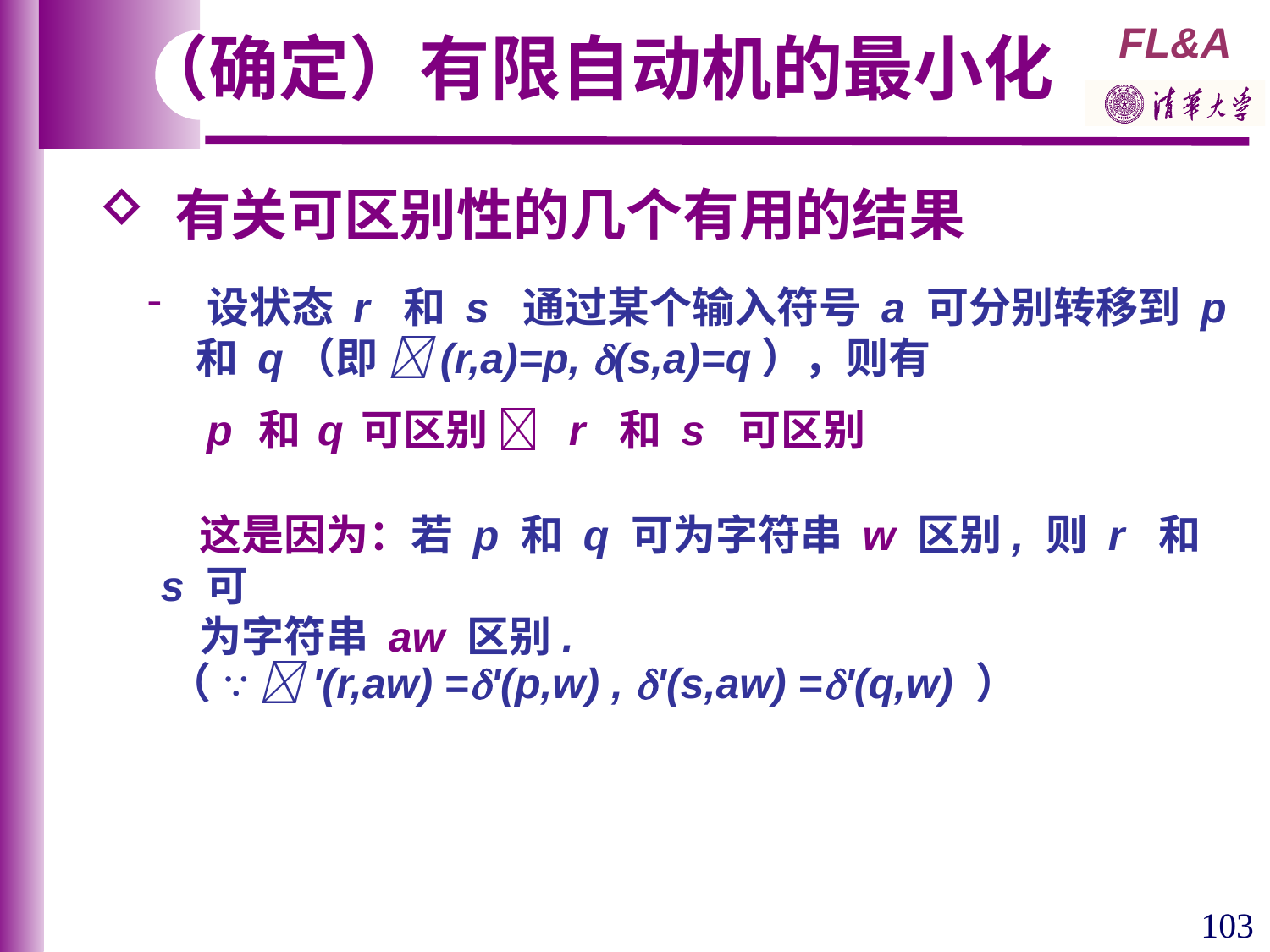

（确定）有限自动机的最小化
 有关可区别性的几个有用的结果

  设状态 r  和 s  通过某个输入符号 a 可分别转移到 p
    和 q（即 δ(r,a)=p, δ(s,a)=q），则有

     p  和 q 可区别 ⇒  r  和 s  可区别
   这是因为：若 p 和 q 可为字符串 w 区别, 则 r  和 s 可
   为字符串 aw 区别.
（ ∵ δ'(r,aw) =δ'(p,w) , δ'(s,aw) =δ'(q,w) ）
103